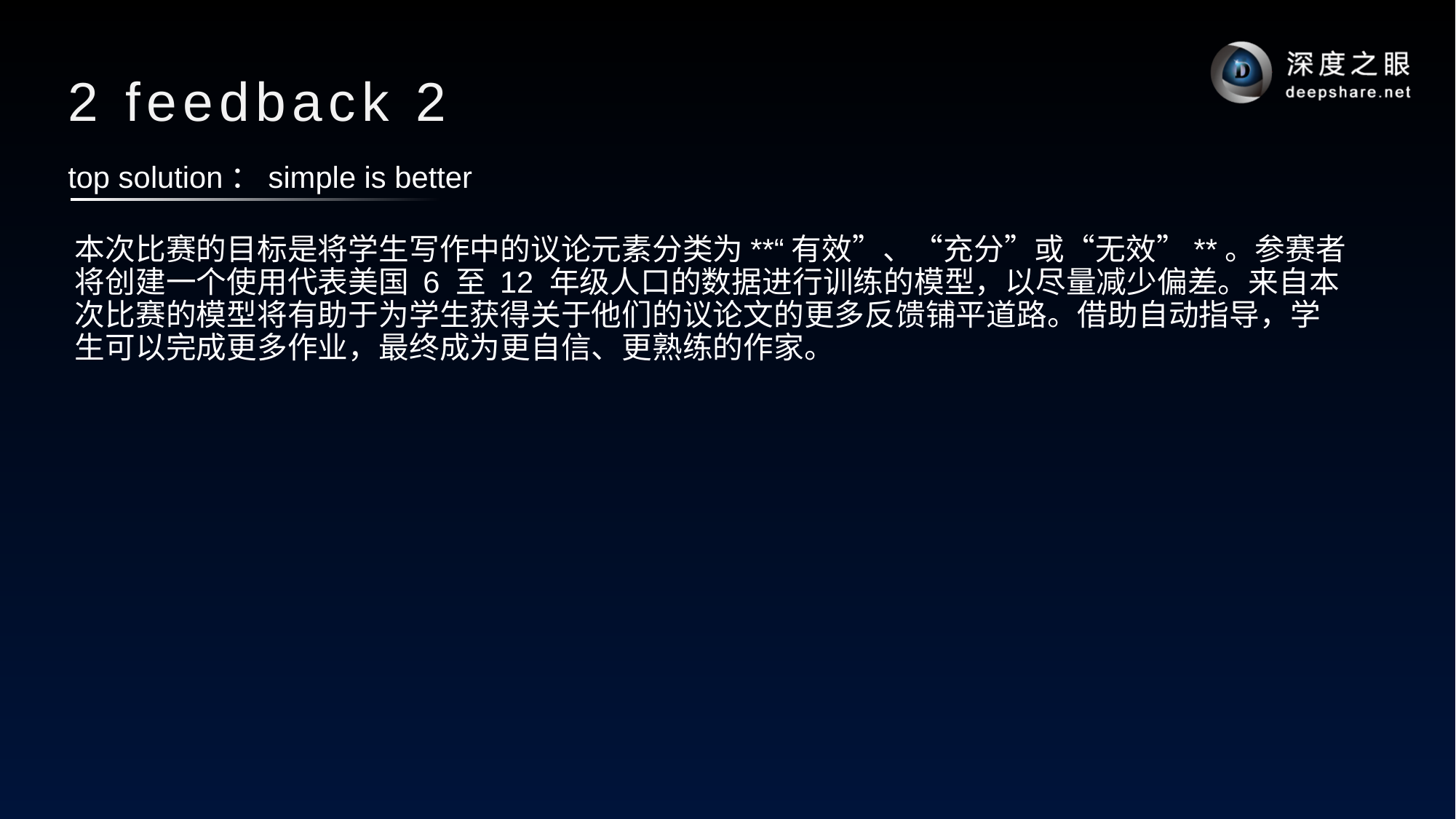

# 2 feedback 2
top solution：simple is better
本次比赛的目标是将学生写作中的议论元素分类为**“有效”、“充分”或“无效”**。参赛者将创建一个使用代表美国 6 至 12 年级人口的数据进行训练的模型，以尽量减少偏差。来自本次比赛的模型将有助于为学生获得关于他们的议论文的更多反馈铺平道路。借助自动指导，学生可以完成更多作业，最终成为更自信、更熟练的作家。